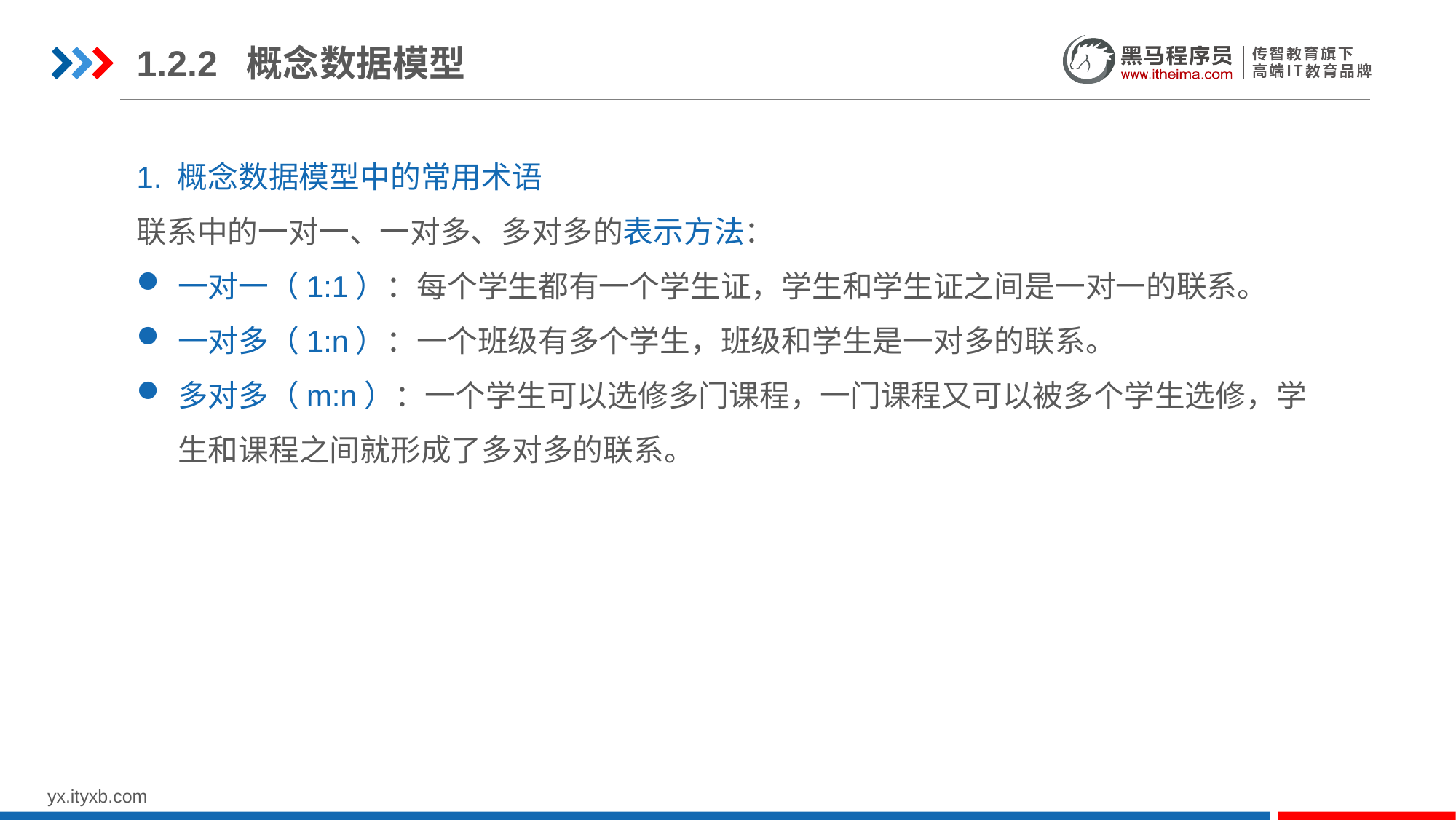

1.2.2  概念数据模型
1. 概念数据模型中的常用术语
联系中的一对一、一对多、多对多的表示方法：
一对一（1:1）：每个学生都有一个学生证，学生和学生证之间是一对一的联系。
一对多（1:n）：一个班级有多个学生，班级和学生是一对多的联系。
多对多（m:n）：一个学生可以选修多门课程，一门课程又可以被多个学生选修，学生和课程之间就形成了多对多的联系。